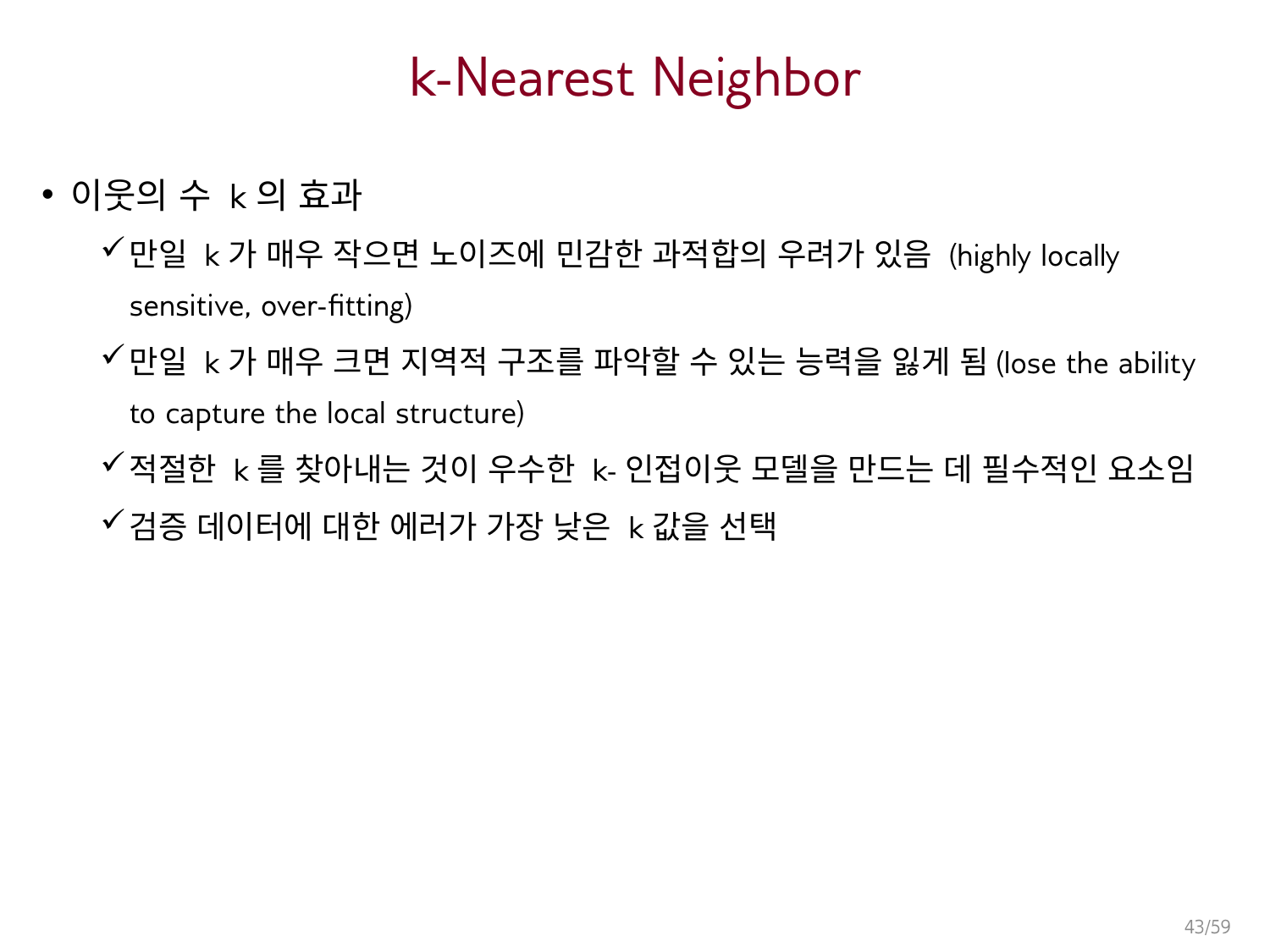

# k-Nearest Neighbor
이웃의 수 k의 효과
만일 k가 매우 작으면 노이즈에 민감한 과적합의 우려가 있음 (highly locally sensitive, over-fitting)
만일 k가 매우 크면 지역적 구조를 파악할 수 있는 능력을 잃게 됨(lose the ability to capture the local structure)
적절한 k를 찾아내는 것이 우수한 k-인접이웃 모델을 만드는 데 필수적인 요소임
검증 데이터에 대한 에러가 가장 낮은 k값을 선택

43/59